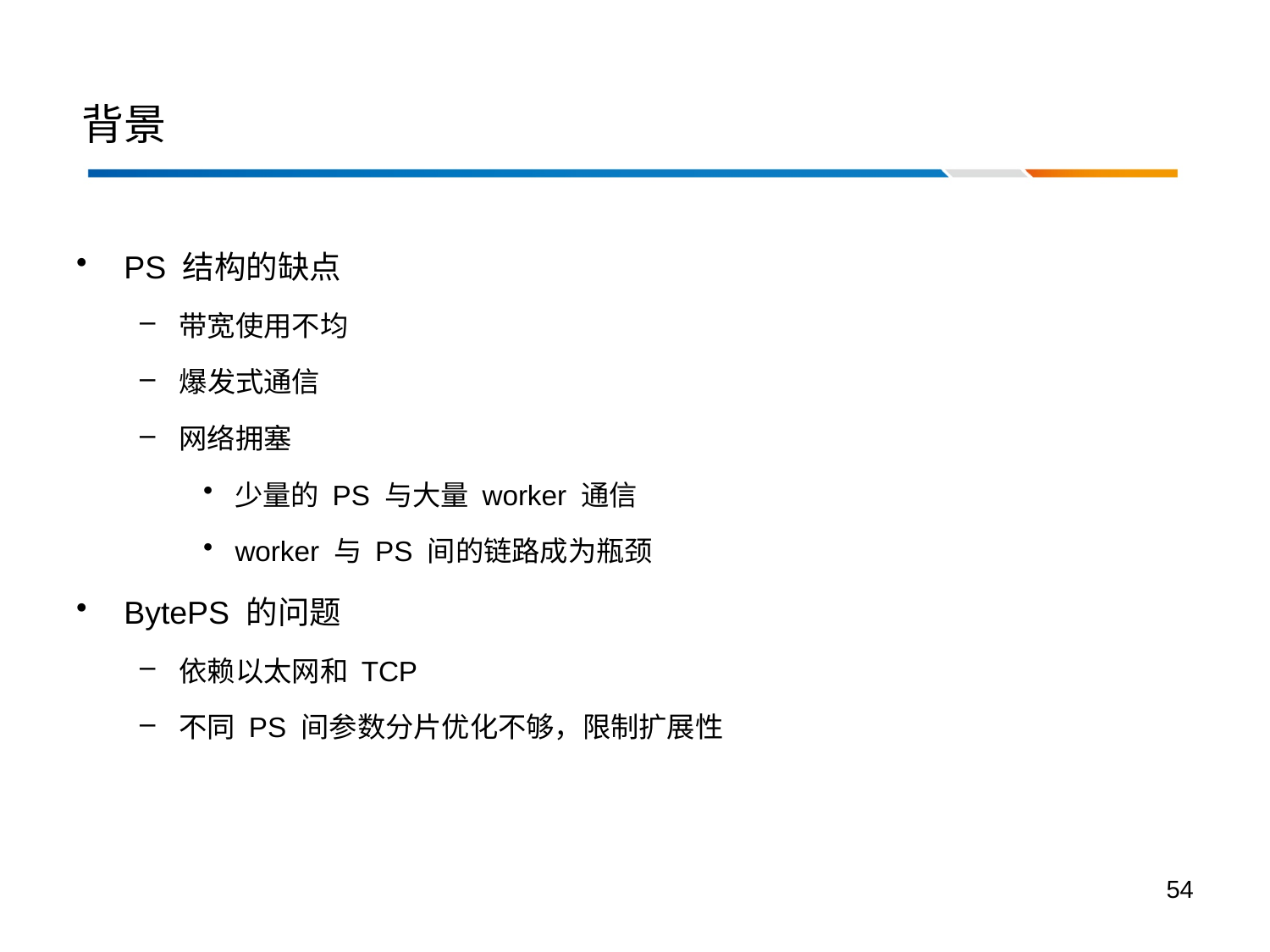

# 背景
PS 结构的缺点
带宽使用不均
爆发式通信
网络拥塞
少量的 PS 与大量 worker 通信
worker 与 PS 间的链路成为瓶颈
BytePS 的问题
依赖以太网和 TCP
不同 PS 间参数分片优化不够，限制扩展性
54